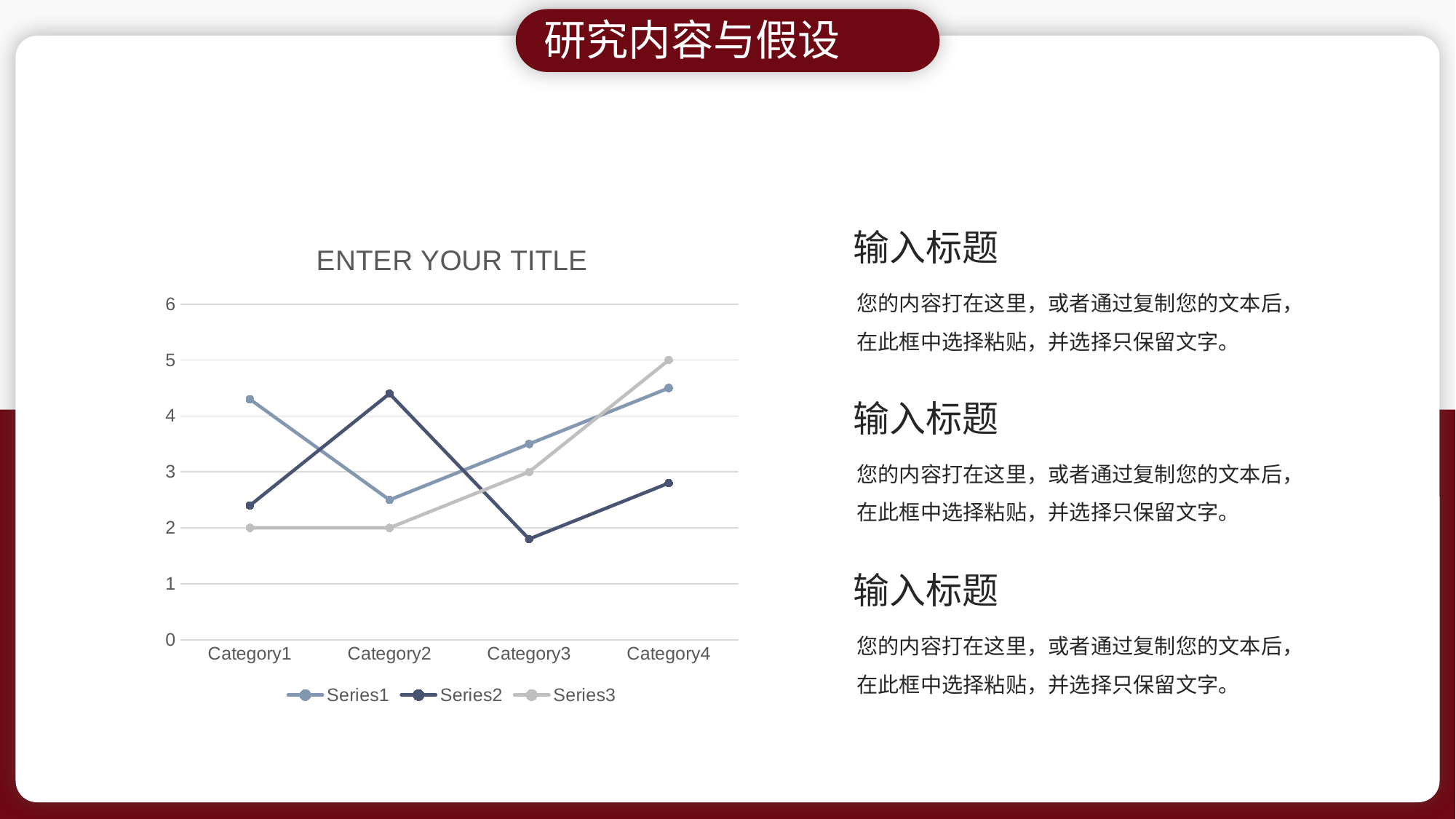

研究内容与假设

输入标题

### Chart: ENTER YOUR TITLE

| Category | Series1 | Series2 | Series3 |
|---|---|---|---|
| Category1 | 4.3 | 2.4 | 2.0 |
| Category2 | 2.5 | 4.4 | 2.0 |
| Category3 | 3.5 | 1.8 | 3.0 |
| Category4 | 4.5 | 2.8 | 5.0 |
您的内容打在这里，或者通过复制您的文本后，在此框中选择粘贴，并选择只保留文字。
输入标题

您的内容打在这里，或者通过复制您的文本后，在此框中选择粘贴，并选择只保留文字。
输入标题
您的内容打在这里，或者通过复制您的文本后，在此框中选择粘贴，并选择只保留文字。